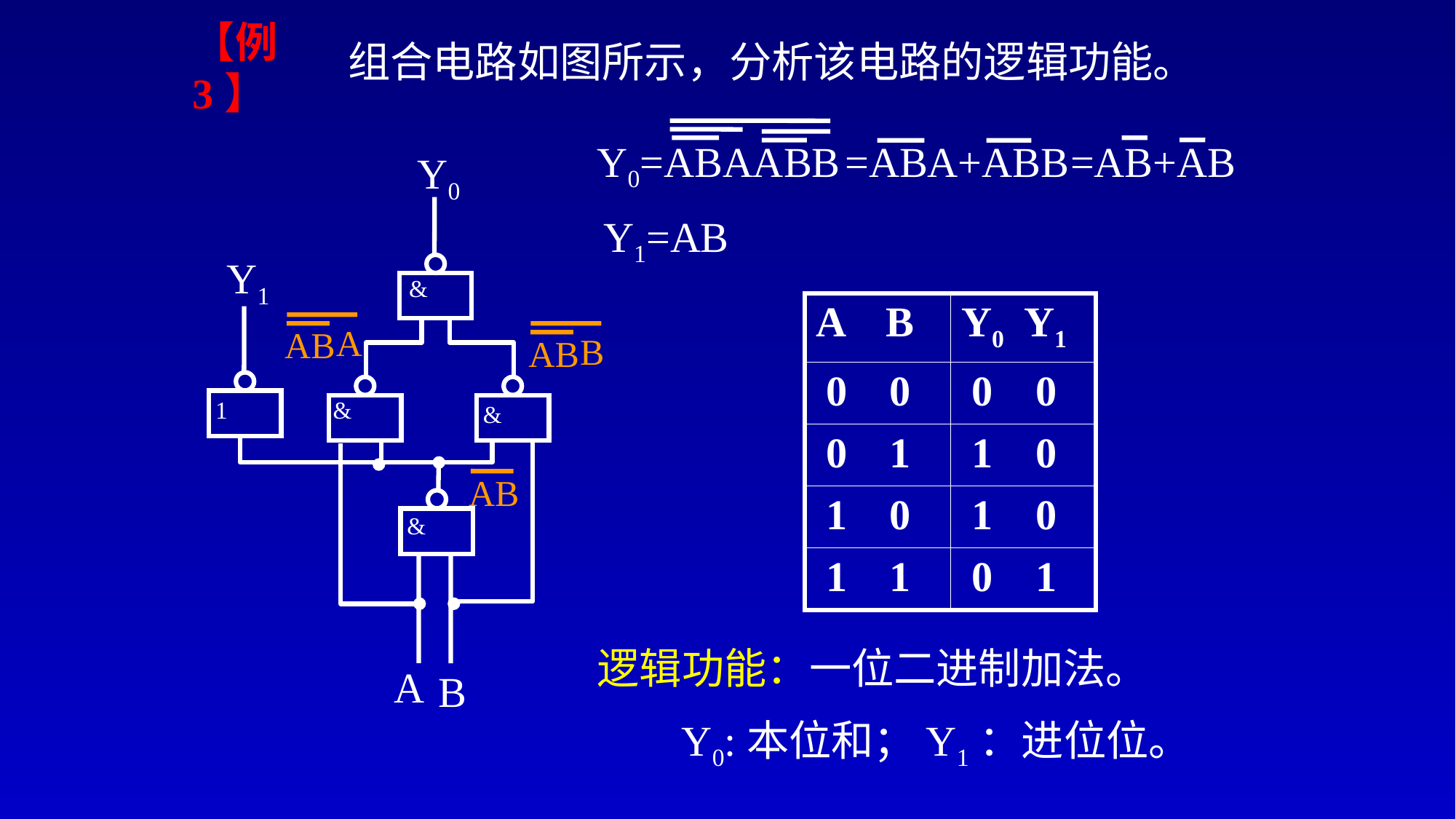

组合电路如图所示，分析该电路的逻辑功能。
# 【例3】

Y0=ABAABB

=AB+AB

=ABA+ABB

Y0

Y1

A
B
&
&
1
&
&
Y1=AB
| A B | Y0 Y1 |
| --- | --- |
| 0 0 | 0 0 |
| 0 1 | 1 0 |
| 1 0 | 1 0 |
| 1 1 | 0 1 |

A
AB

B
AB

AB

逻辑功能：一位二进制加法。
        Y0:本位和；Y1：进位位。